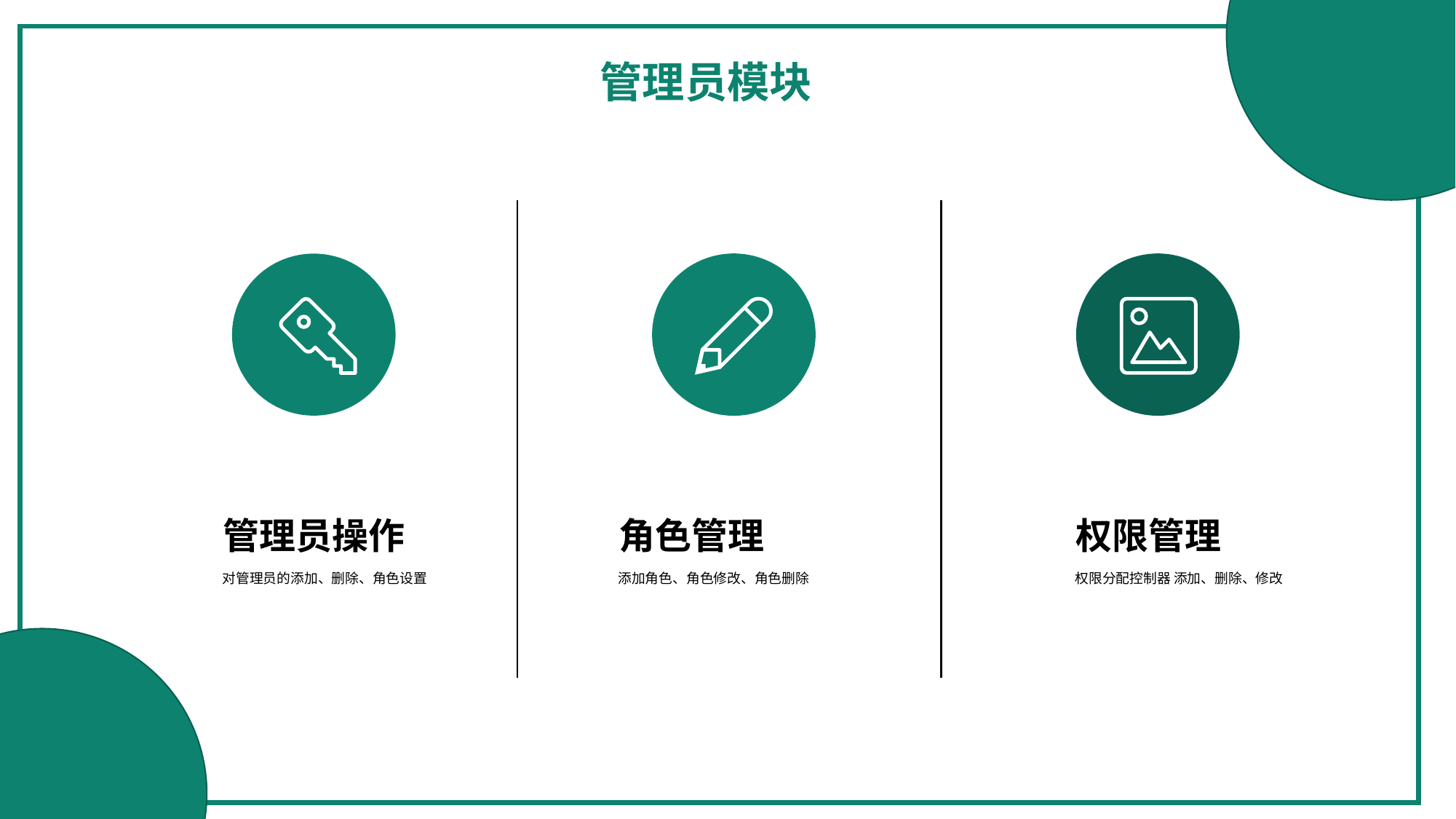

管理员模块

管理员操作
对管理员的添加、删除、角色设置
角色管理
添加角色、角色修改、角色删除
权限管理
权限分配控制器 添加、删除、修改